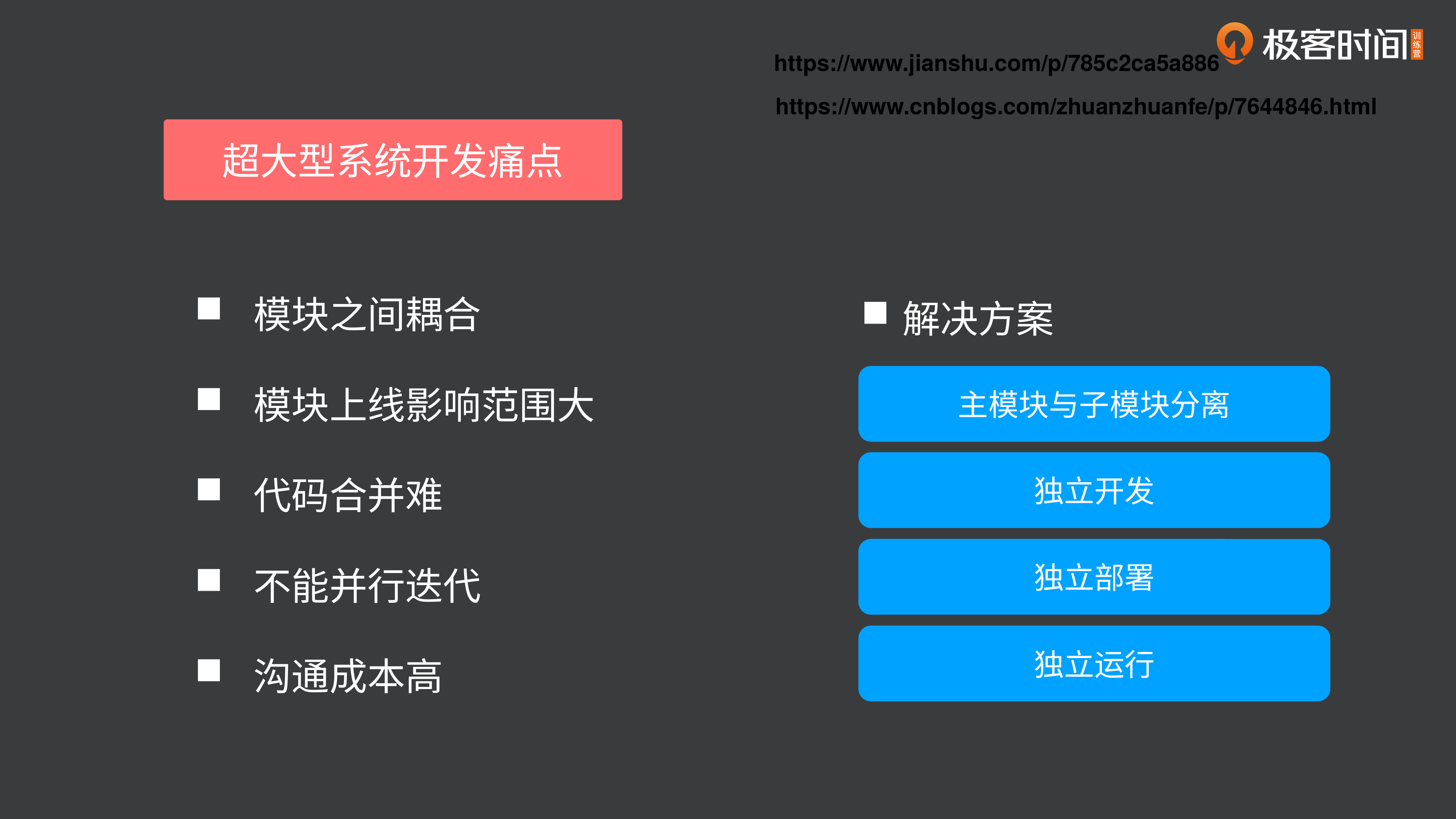

https://www.jianshu.com/p/785c2ca5a886

https://www.cnblogs.com/zhuanzhuanfe/p/7644846.html
超大型系统开发痛点
 模块之间耦合
解决方案
 模块上线影响范围大
主模块与子模块分离
独立开发
 代码合并难

独立部署
 不能并行迭代
独立运行
 沟通成本高